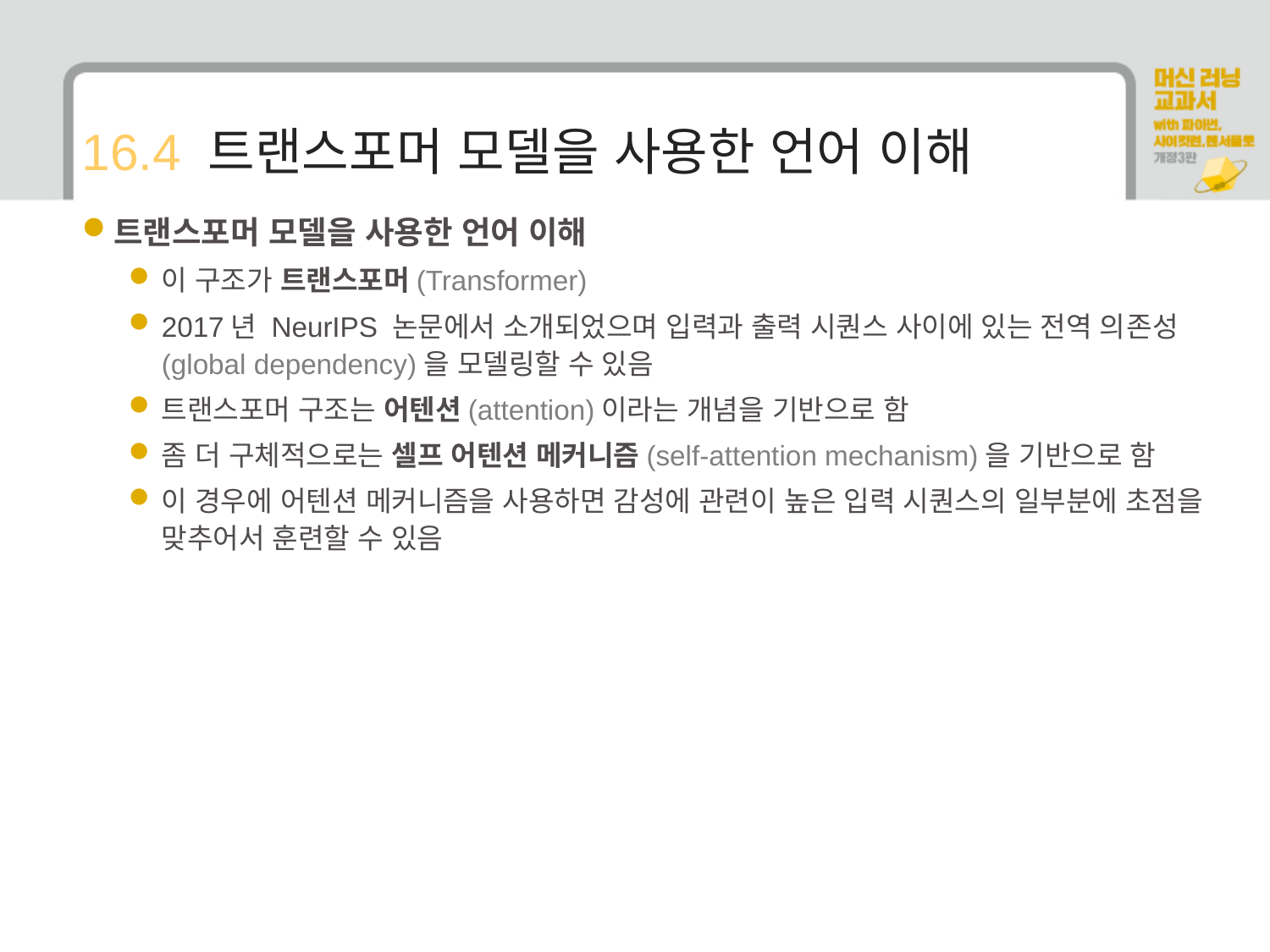

# 16.4 트랜스포머 모델을 사용한 언어 이해
트랜스포머 모델을 사용한 언어 이해
이 구조가 트랜스포머(Transformer)
2017년 NeurIPS 논문에서 소개되었으며 입력과 출력 시퀀스 사이에 있는 전역 의존성(global dependency)을 모델링할 수 있음
트랜스포머 구조는 어텐션(attention)이라는 개념을 기반으로 함
좀 더 구체적으로는 셀프 어텐션 메커니즘(self-attention mechanism)을 기반으로 함
이 경우에 어텐션 메커니즘을 사용하면 감성에 관련이 높은 입력 시퀀스의 일부분에 초점을 맞추어서 훈련할 수 있음